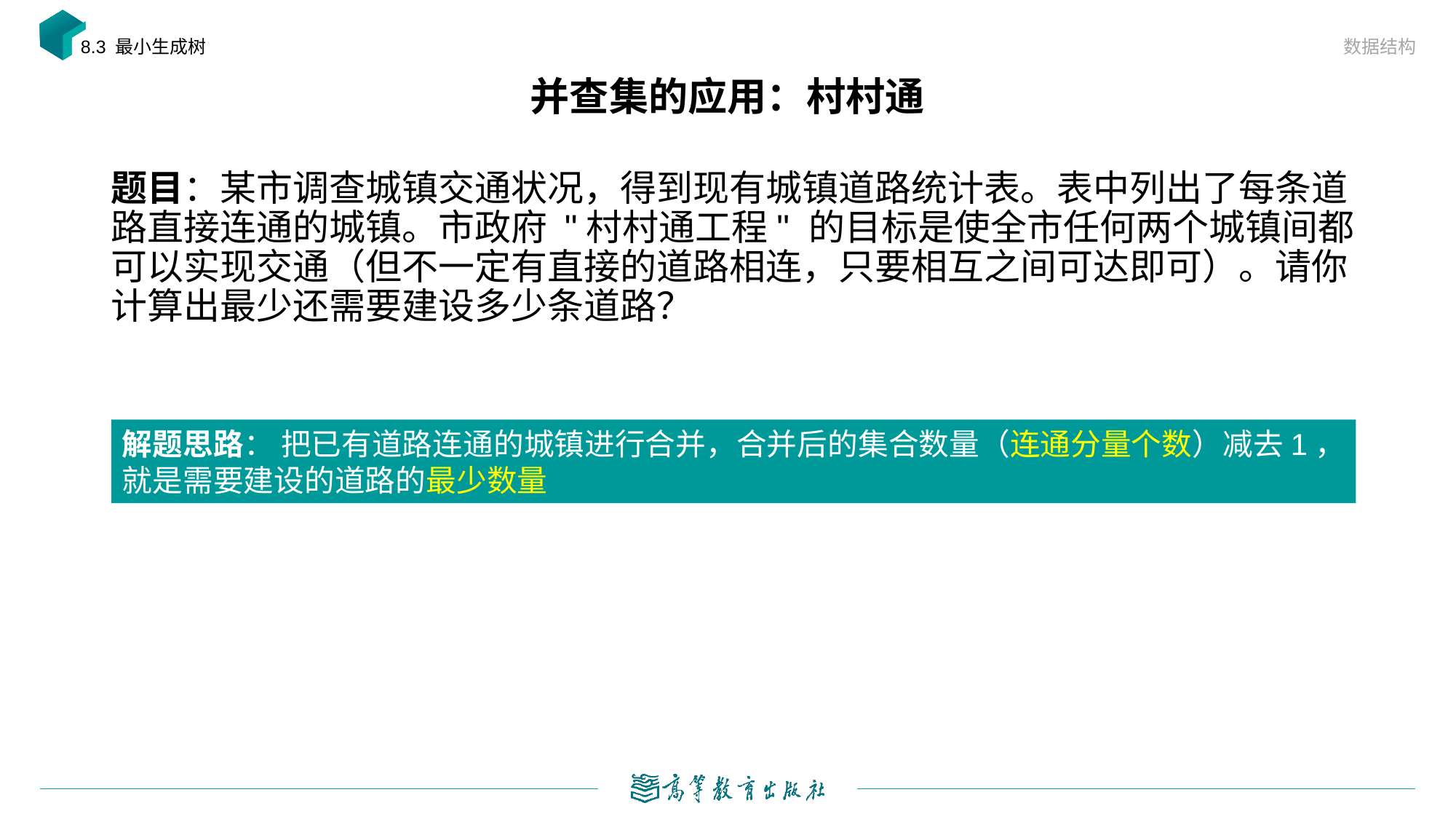

数据结构
8.3 最小生成树
# 并查集的应用：村村通
题目：某市调查城镇交通状况，得到现有城镇道路统计表。表中列出了每条道路直接连通的城镇。市政府 "村村通工程" 的目标是使全市任何两个城镇间都可以实现交通（但不一定有直接的道路相连，只要相互之间可达即可）。请你计算出最少还需要建设多少条道路？
解题思路： 把已有道路连通的城镇进行合并，合并后的集合数量（连通分量个数）减去1，
就是需要建设的道路的最少数量